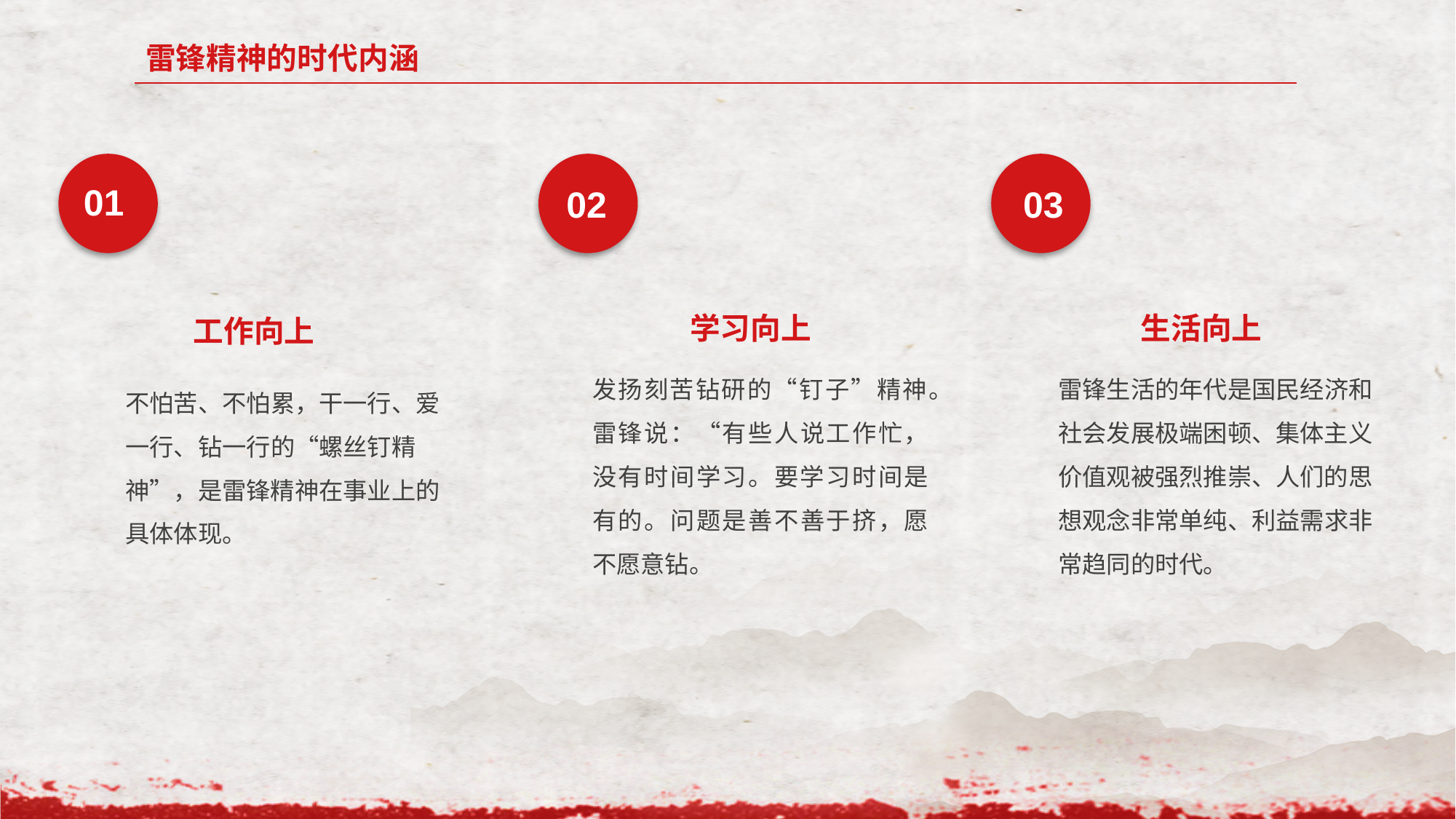

雷锋精神的时代内涵

03
生活向上
雷锋生活的年代是国民经济和社会发展极端困顿、集体主义价值观被强烈推崇、人们的思想观念非常单纯、利益需求非常趋同的时代。

01
工作向上
不怕苦、不怕累，干一行、爱一行、钻一行的“螺丝钉精神”，是雷锋精神在事业上的具体体现。

02
学习向上
发扬刻苦钻研的“钉子”精神。雷锋说：“有些人说工作忙，没有时间学习。要学习时间是有的。问题是善不善于挤，愿不愿意钻。